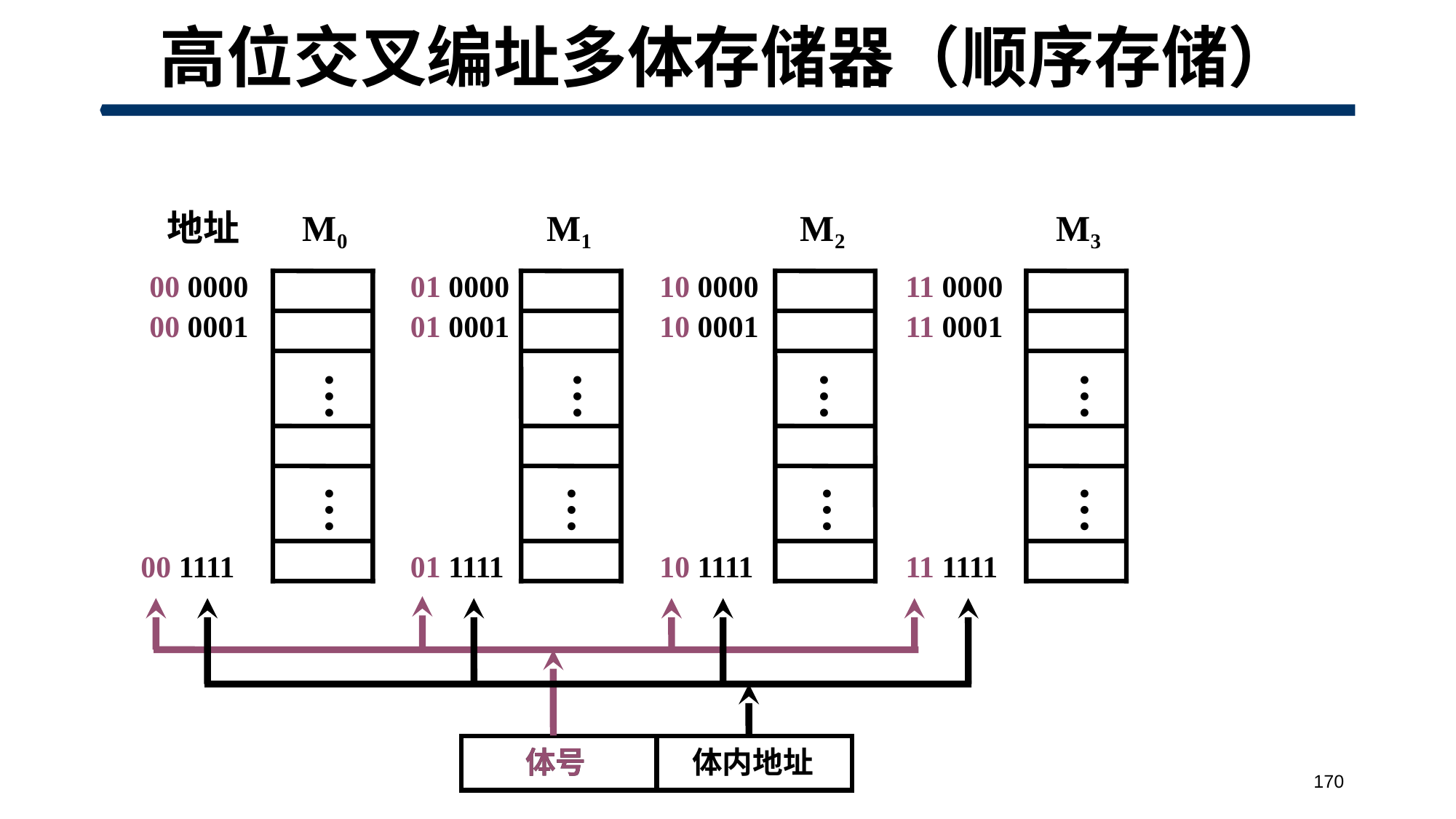

# 高位交叉编址多体存储器（顺序存储）
地址
00 0000
00 0001
00 1111
M0
M1
M2
M3

…

…

…

…

…

…

…

…

01 0000
01 0001
01 1111
10 0000
10 0001
10 1111
11 0000
11 0001
11 1111

体号
体内地址
体号
170